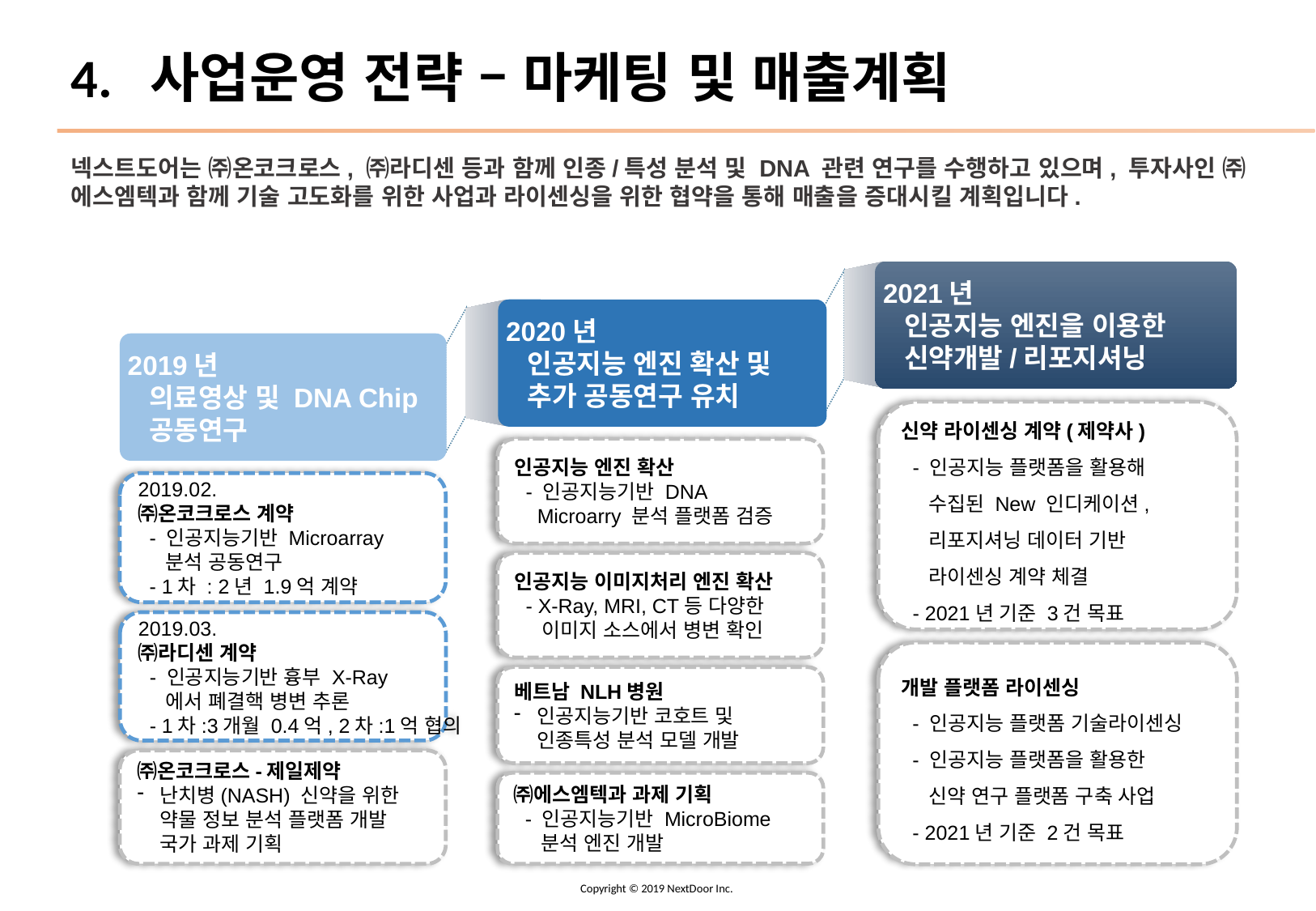

# 4.  사업운영 전략 – 마케팅 및 매출계획
넥스트도어는 ㈜온코크로스, ㈜라디센 등과 함께 인종/특성 분석 및 DNA 관련 연구를 수행하고 있으며, 투자사인 ㈜에스엠텍과 함께 기술 고도화를 위한 사업과 라이센싱을 위한 협약을 통해 매출을 증대시킬 계획입니다.
2021년
  인공지능 엔진을 이용한
  신약개발/리포지셔닝
2020년
  인공지능 엔진 확산 및
  추가 공동연구 유치

2019년
  의료영상 및 DNA Chip
  공동연구

신약 라이센싱 계약(제약사)
  - 인공지능 플랫폼을 활용해
    수집된 New 인디케이션,
    리포지셔닝 데이터 기반
    라이센싱 계약 체결
  - 2021년 기준 3건 목표
인공지능 엔진 확산
  - 인공지능기반 DNA
    Microarry 분석 플랫폼 검증
2019.02.
㈜온코크로스 계약
  - 인공지능기반 Microarray
    분석 공동연구
  - 1차 : 2년 1.9억 계약
인공지능 이미지처리 엔진 확산
  - X-Ray, MRI, CT등 다양한
    이미지 소스에서 병변 확인
2019.03.
㈜라디센 계약
  - 인공지능기반 흉부 X-Ray
    에서 폐결핵 병변 추론
  - 1차:3개월 0.4억, 2차:1억 협의
개발 플랫폼 라이센싱
  - 인공지능 플랫폼 기술라이센싱
  - 인공지능 플랫폼을 활용한
    신약 연구 플랫폼 구축 사업
  - 2021년 기준 2건 목표
베트남 NLH병원
인공지능기반 코호트 및 인종특성 분석 모델 개발
㈜온코크로스-제일제약
난치병(NASH) 신약을 위한
약물 정보 분석 플랫폼 개발   국가 과제 기획
㈜에스엠텍과 과제 기획
  - 인공지능기반 MicroBiome
    분석 엔진 개발